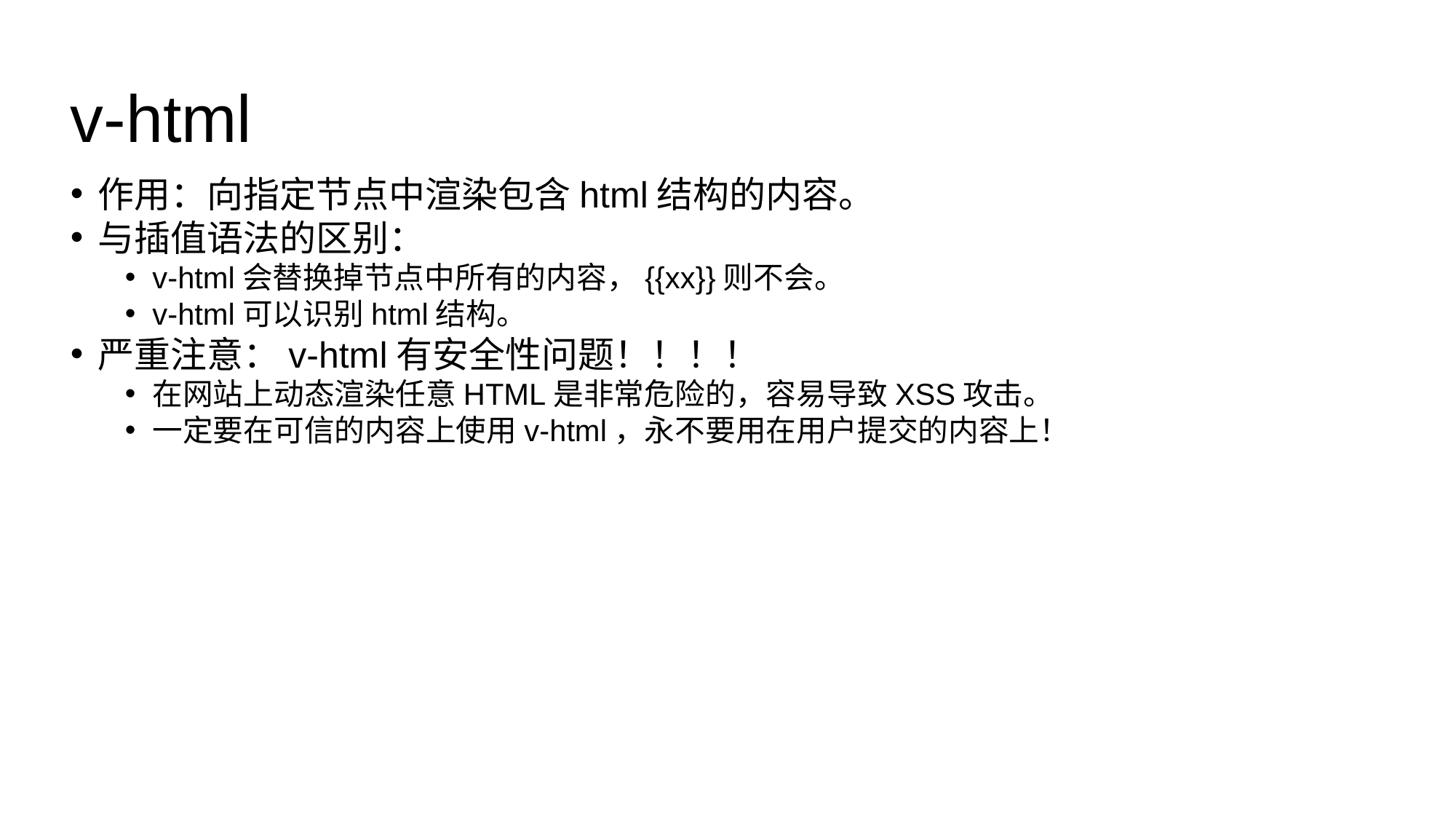

# v-html
作用：向指定节点中渲染包含html结构的内容。
与插值语法的区别：
v-html会替换掉节点中所有的内容，{{xx}}则不会。
v-html可以识别html结构。
严重注意：v-html有安全性问题！！！！
在网站上动态渲染任意HTML是非常危险的，容易导致XSS攻击。
一定要在可信的内容上使用v-html，永不要用在用户提交的内容上！